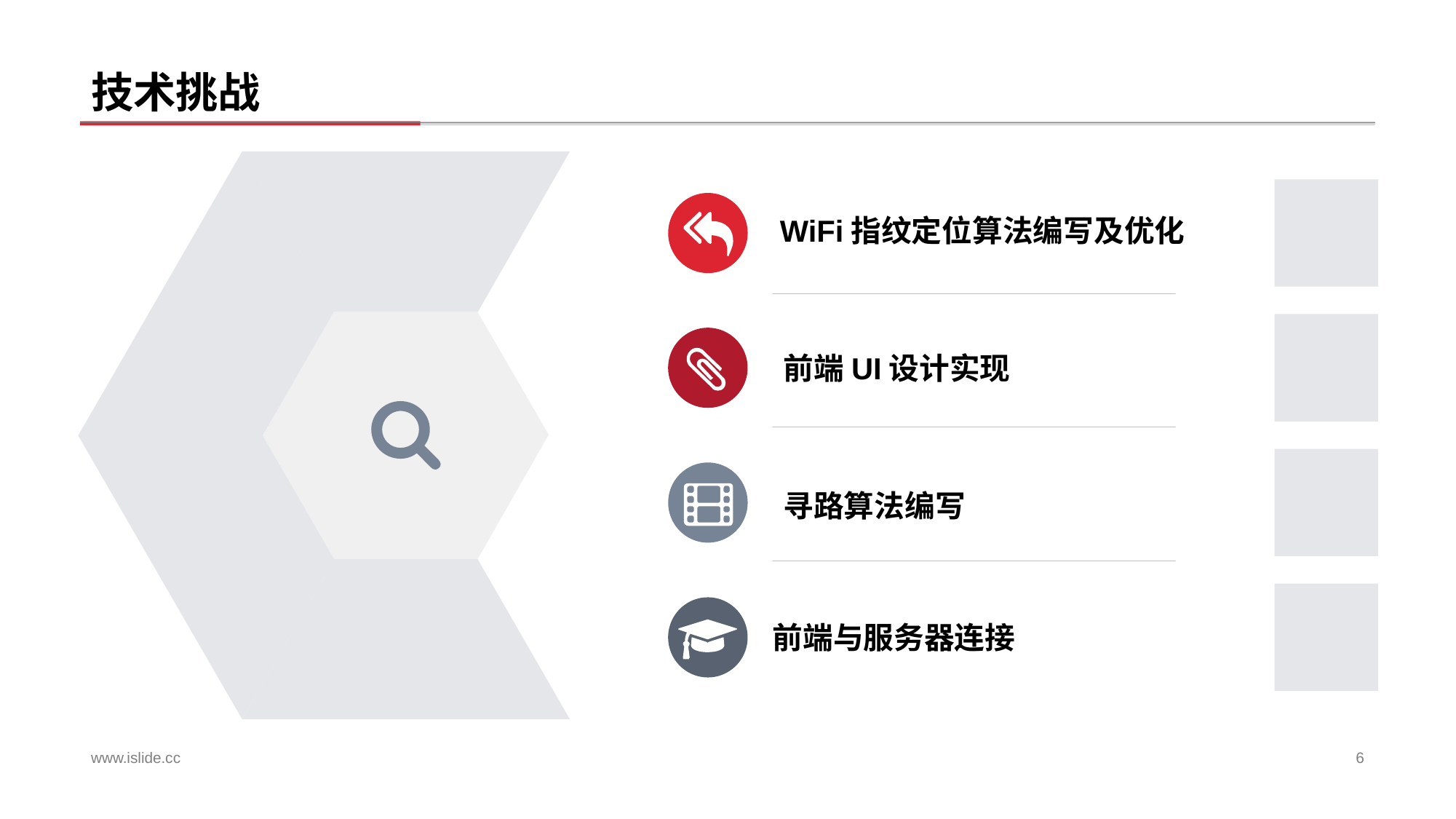

# 技术挑战

 WiFi指纹定位算法编写及优化

前端UI设计实现

寻路算法编写

前端与服务器连接

www.islide.cc
6